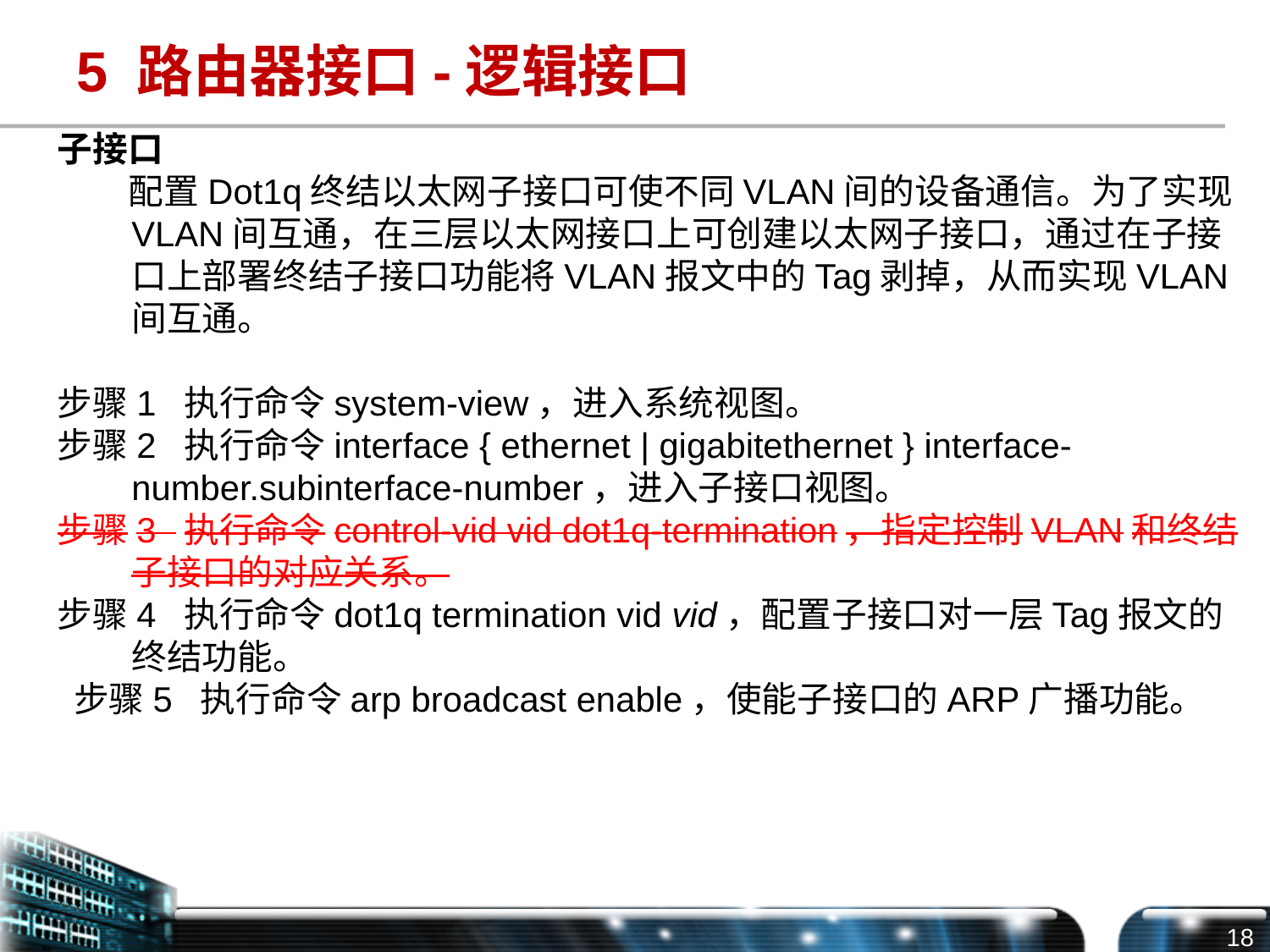

# 5 路由器接口-逻辑接口
子接口
        配置Dot1q终结以太网子接口可使不同VLAN间的设备通信。为了实现VLAN间互通，在三层以太网接口上可创建以太网子接口，通过在子接口上部署终结子接口功能将VLAN报文中的Tag剥掉，从而实现VLAN间互通。

步骤1  执行命令system-view，进入系统视图。
步骤2  执行命令interface { ethernet | gigabitethernet } interface-number.subinterface-number，进入子接口视图。
步骤3  执行命令control-vid vid dot1q-termination，指定控制VLAN和终结子接口的对应关系。
步骤4  执行命令dot1q termination vid vid，配置子接口对一层Tag报文的终结功能。
 步骤5  执行命令arp broadcast enable，使能子接口的ARP广播功能。